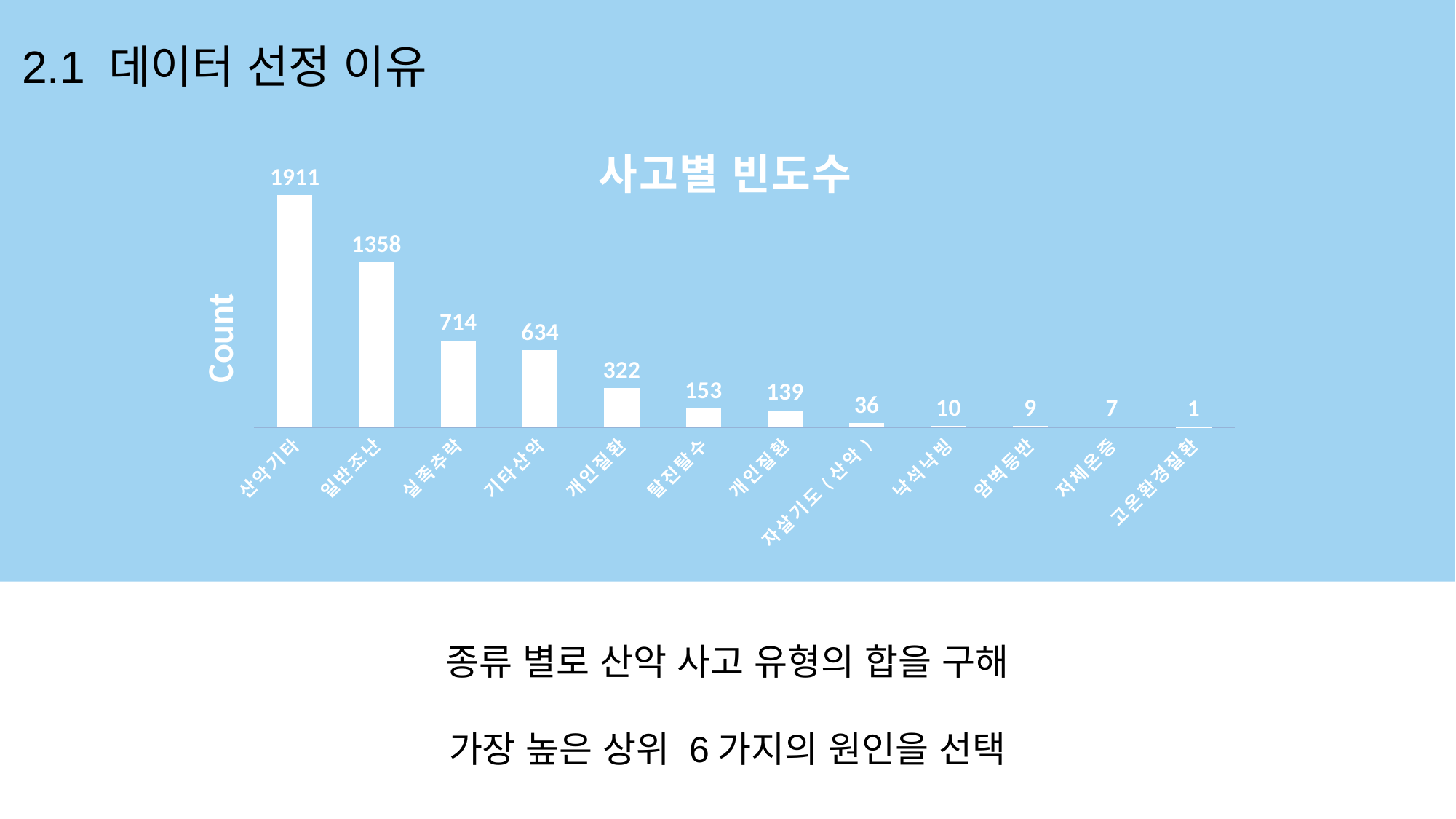

2.1 데이터 선정 이유

### Chart: 사고별 빈도수

| Category | 사고 수 |
|---|---|
| 산악기타 | 1911.0 |
| 일반조난 | 1358.0 |
| 실족추락 | 714.0 |
| 기타산악 | 634.0 |
| 개인질환 | 322.0 |
| 탈진탈수 | 153.0 |
| 개인질환 | 139.0 |
| 자살기도(산악) | 36.0 |
| 낙석낙빙 | 10.0 |
| 암벽등반 | 9.0 |
| 저체온증 | 7.0 |
| 고온환경질환 | 1.0 |

종류 별로 산악 사고 유형의 합을 구해

가장 높은 상위 6가지의 원인을 선택